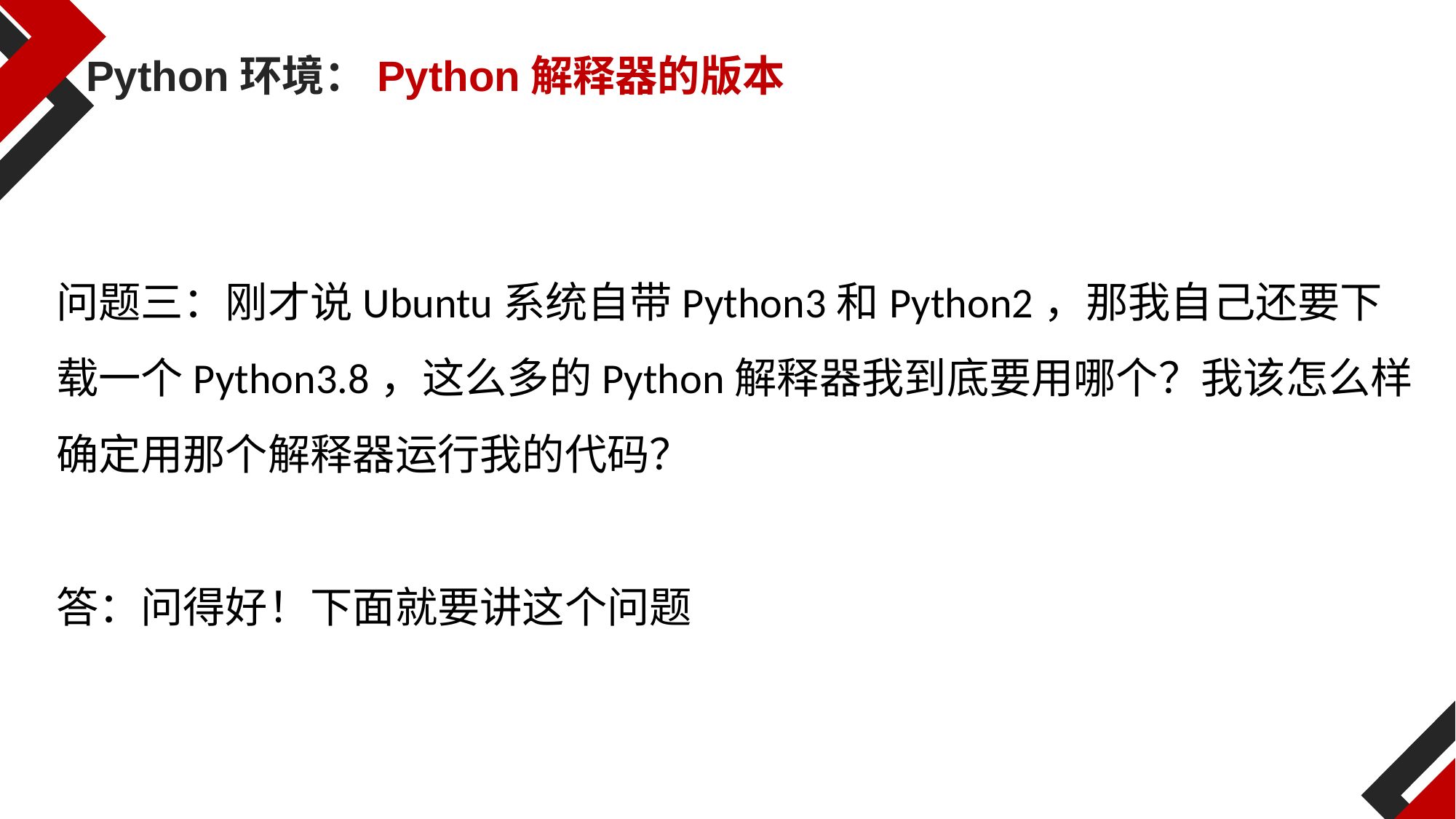

Python环境：Python解释器的版本

问题三：刚才说Ubuntu系统自带Python3和Python2，那我自己还要下载一个Python3.8，这么多的Python解释器我到底要用哪个？我该怎么样确定用那个解释器运行我的代码？

答：问得好！下面就要讲这个问题